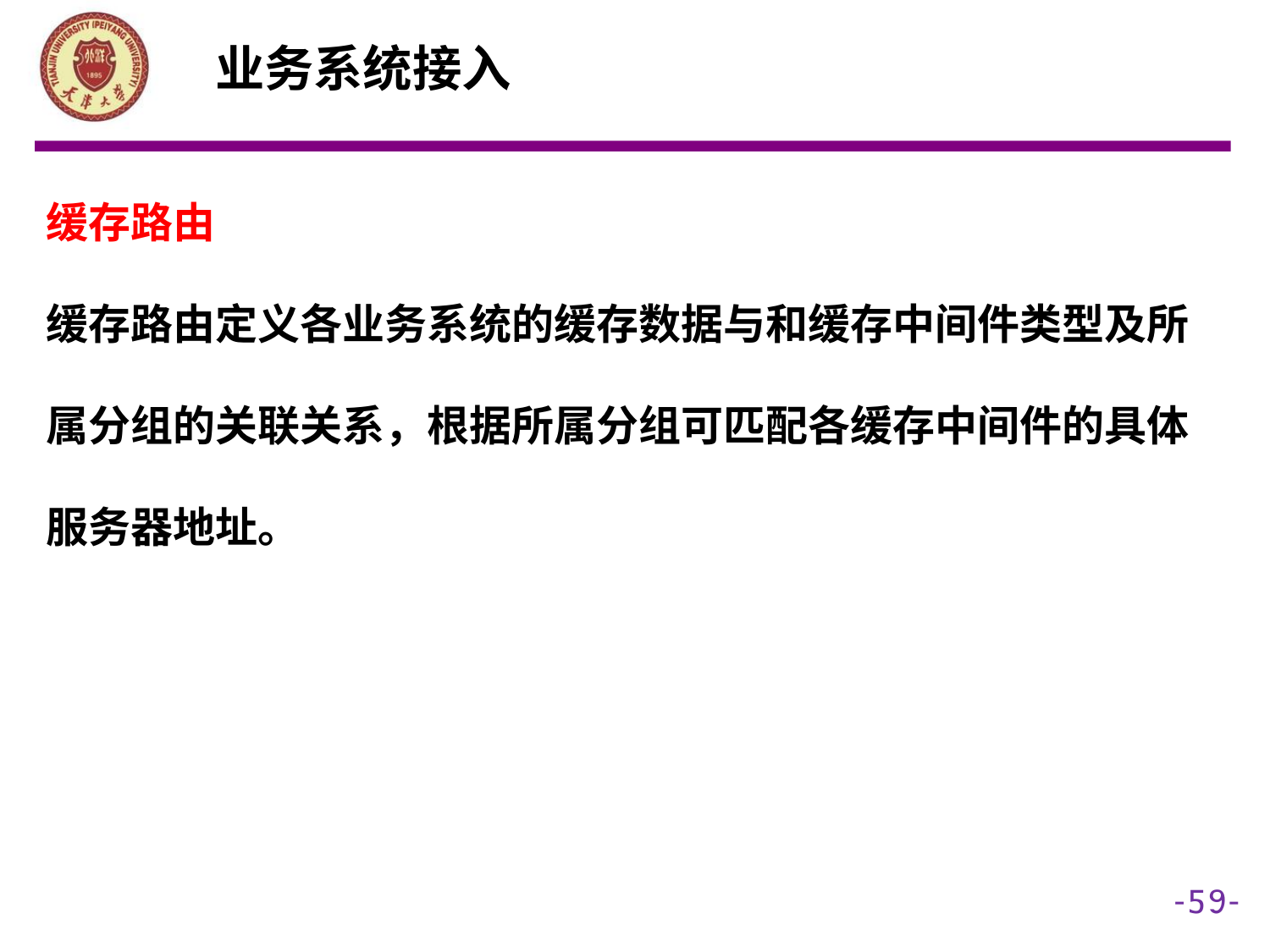

业务系统接入
缓存路由
缓存路由定义各业务系统的缓存数据与和缓存中间件类型及所属分组的关联关系，根据所属分组可匹配各缓存中间件的具体服务器地址。